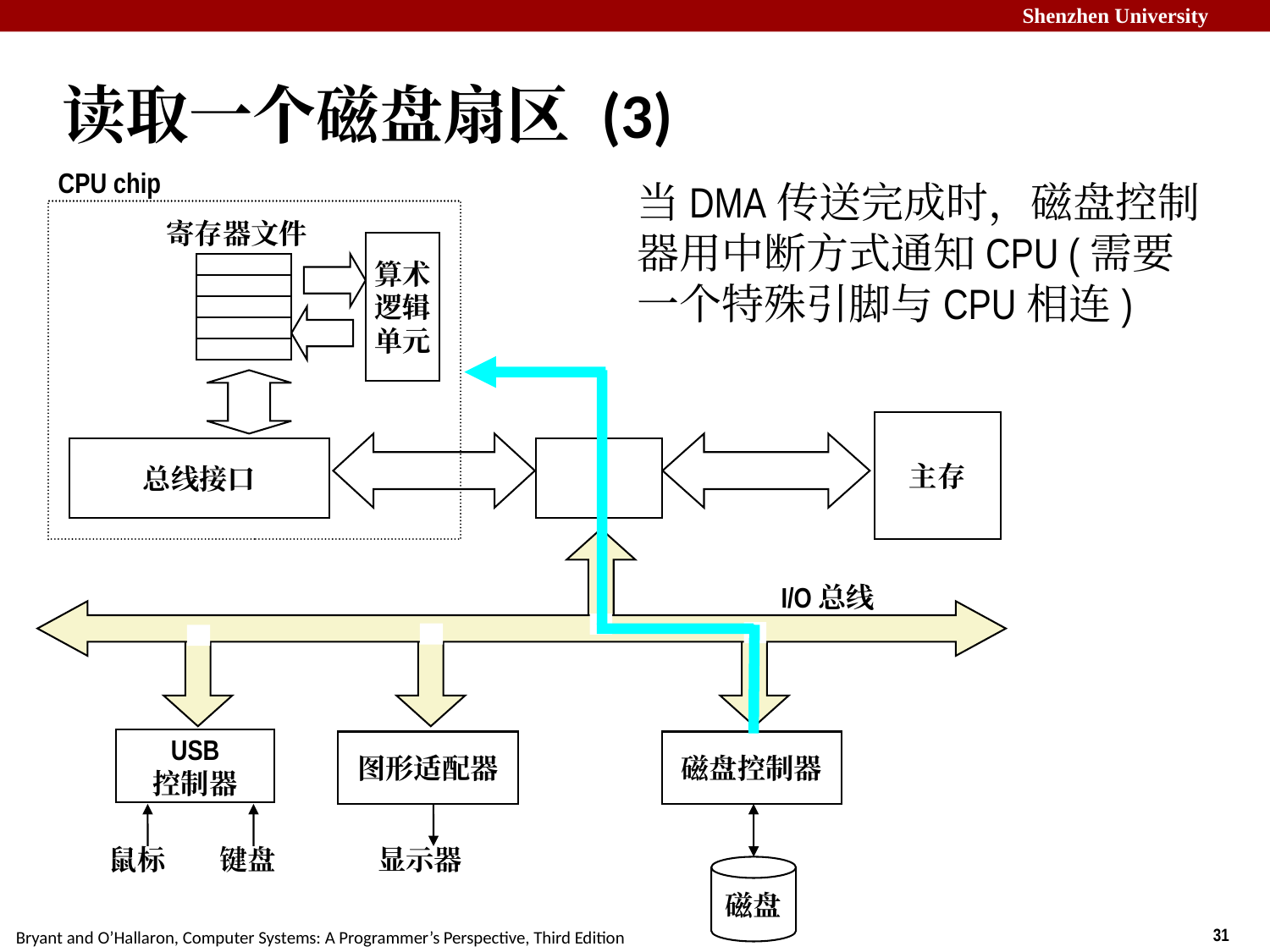

# 读取一个磁盘扇区 (3)
CPU chip
当DMA传送完成时，磁盘控制器用中断方式通知CPU (需要一个特殊引脚与CPU相连)

寄存器文件
算术
逻辑
单元

主存

总线接口

I/O总线

USB
控制器
图形适配器
磁盘控制器

鼠标
键盘
显示器
磁盘